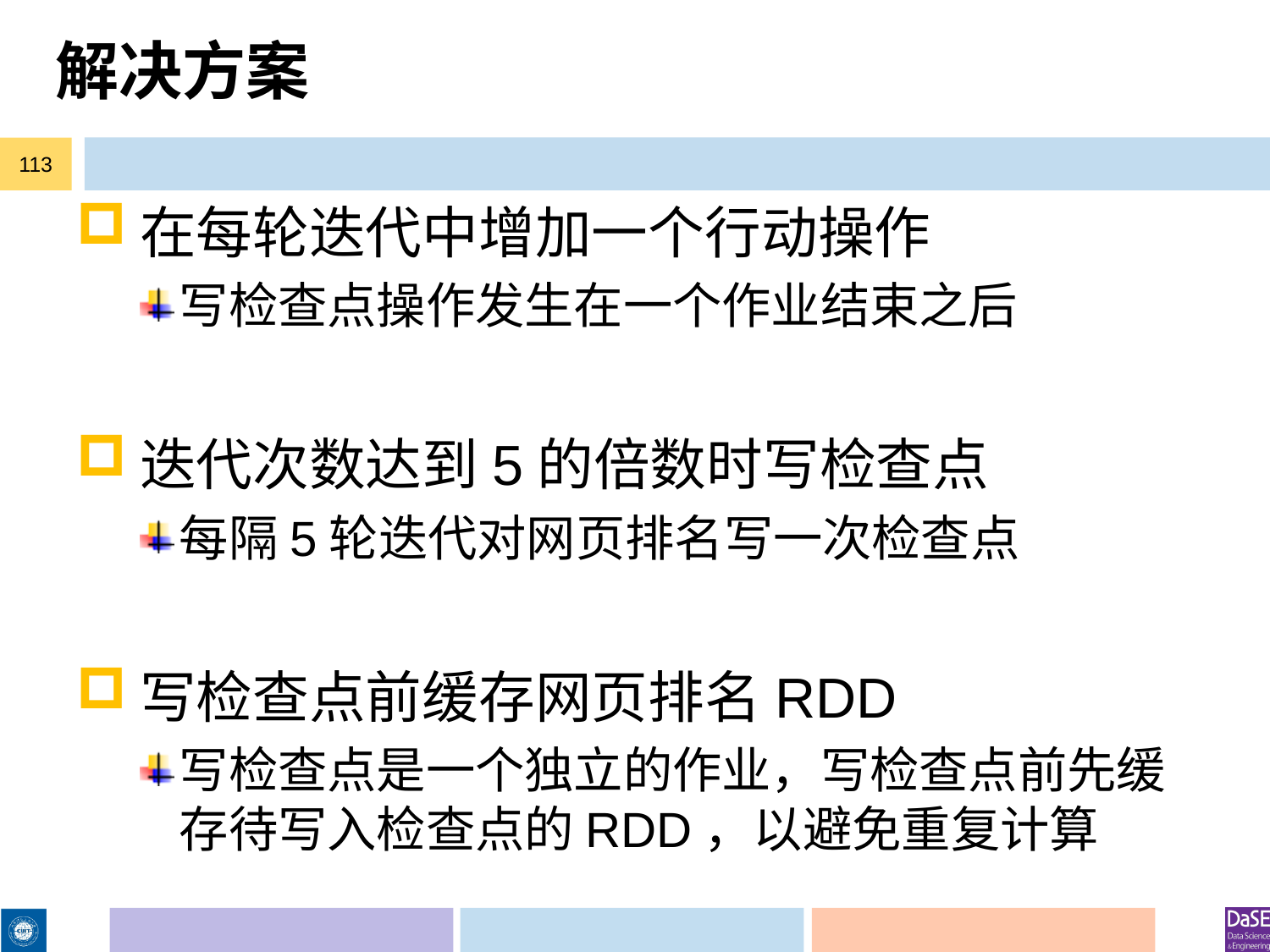

# 解决方案
113
在每轮迭代中增加一个行动操作
写检查点操作发生在一个作业结束之后

迭代次数达到5的倍数时写检查点
每隔5轮迭代对网页排名写一次检查点

写检查点前缓存网页排名RDD
写检查点是一个独立的作业，写检查点前先缓存待写入检查点的RDD，以避免重复计算